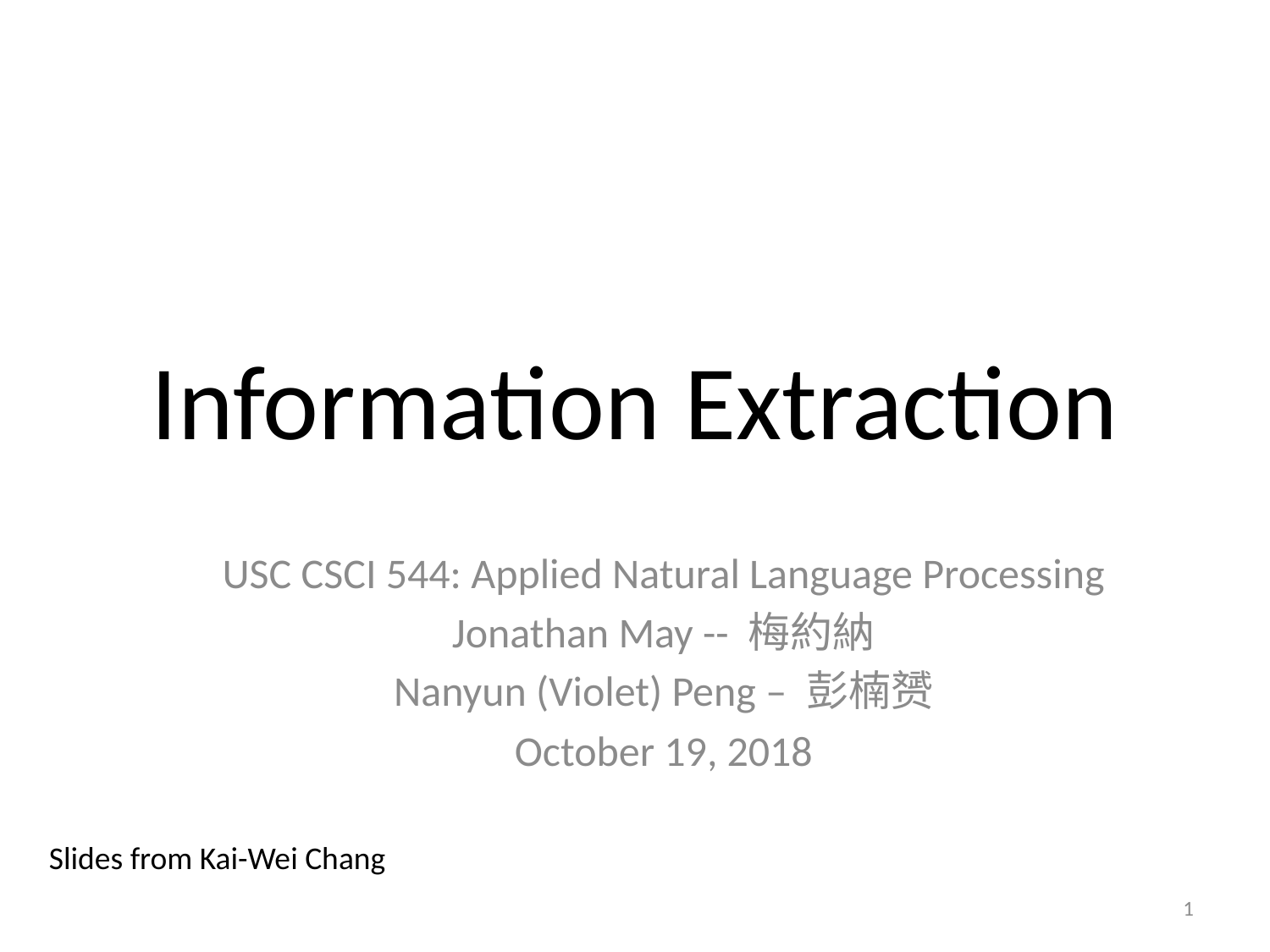

# Information Extraction
USC CSCI 544: Applied Natural Language Processing
Jonathan May -- 梅約納
Nanyun (Violet) Peng – 彭楠赟
October 19, 2018
Slides from Kai-Wei Chang
1